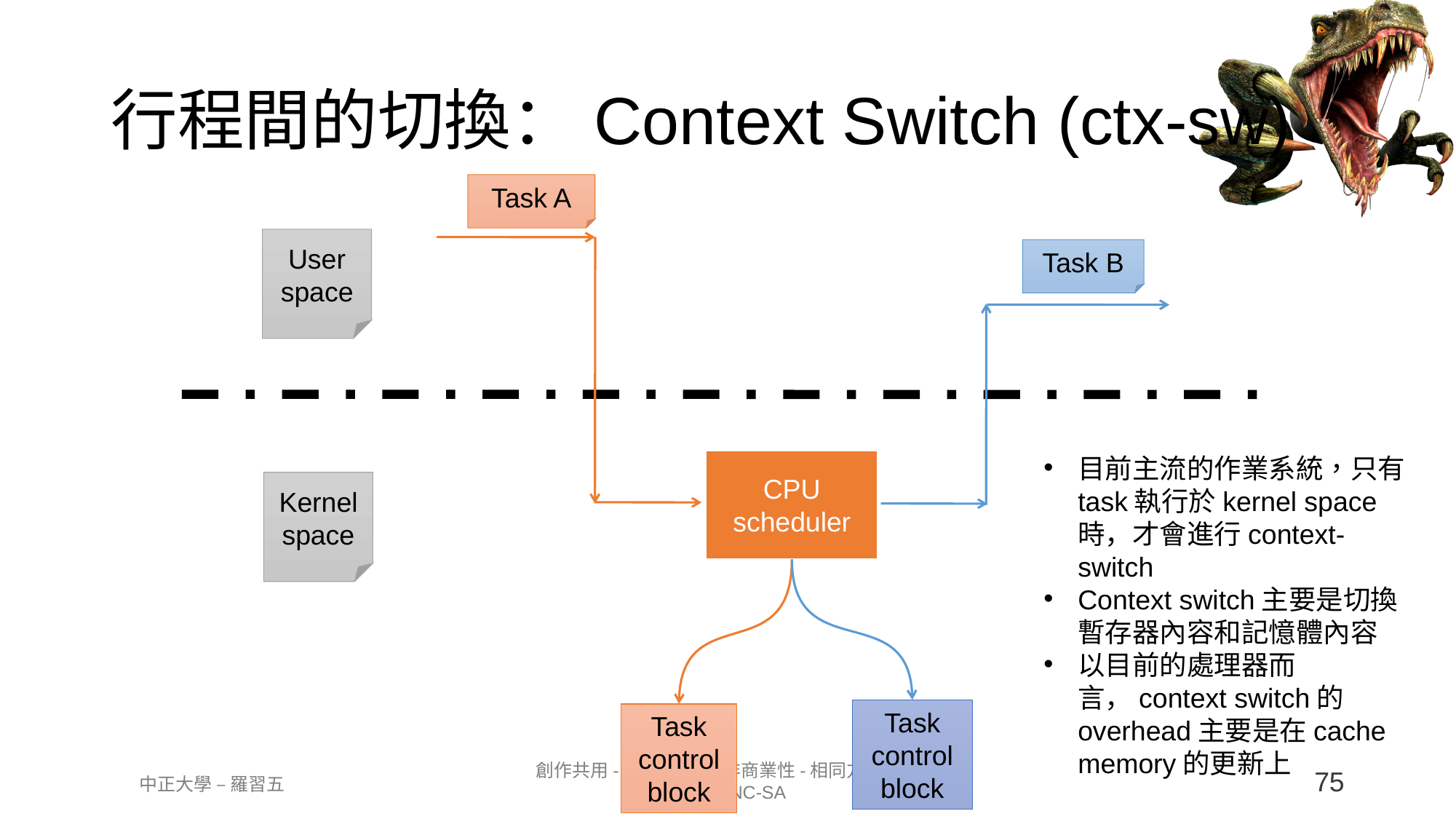

# 行程間的切換：Context Switch (ctx-sw)
Task A
User space
Task B
目前主流的作業系統，只有task執行於kernel space時，才會進行context-switch
Context switch主要是切換暫存器內容和記憶體內容
以目前的處理器而言，context switch的overhead主要是在cache memory的更新上
CPU scheduler
Kernel space
Task control block
Task control block